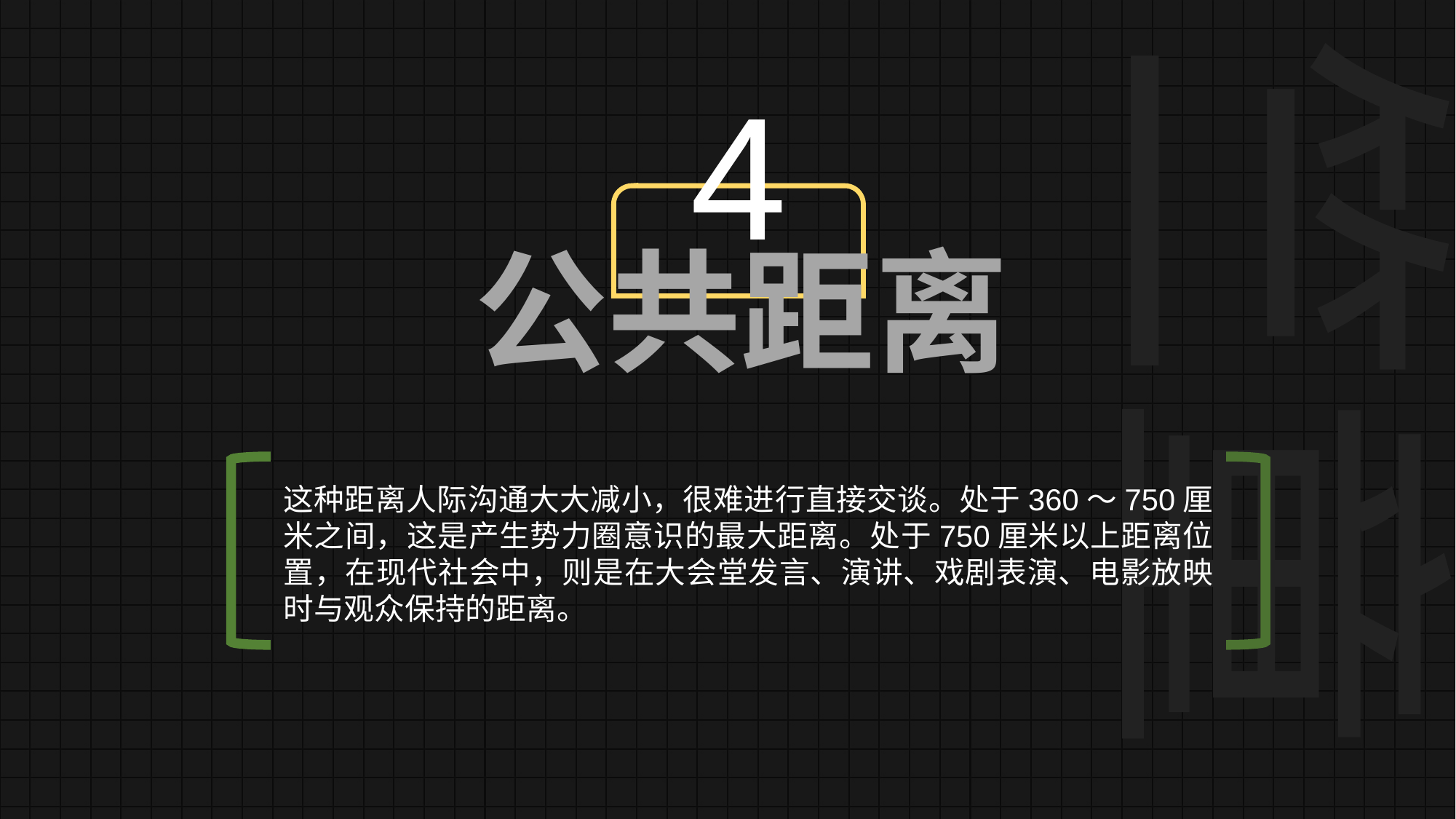

4

公共距离

这种距离人际沟通大大减小，很难进行直接交谈。处于360～750厘米之间，这是产生势力圈意识的最大距离。处于750厘米以上距离位置，在现代社会中，则是在大会堂发言、演讲、戏剧表演、电影放映时与观众保持的距离。